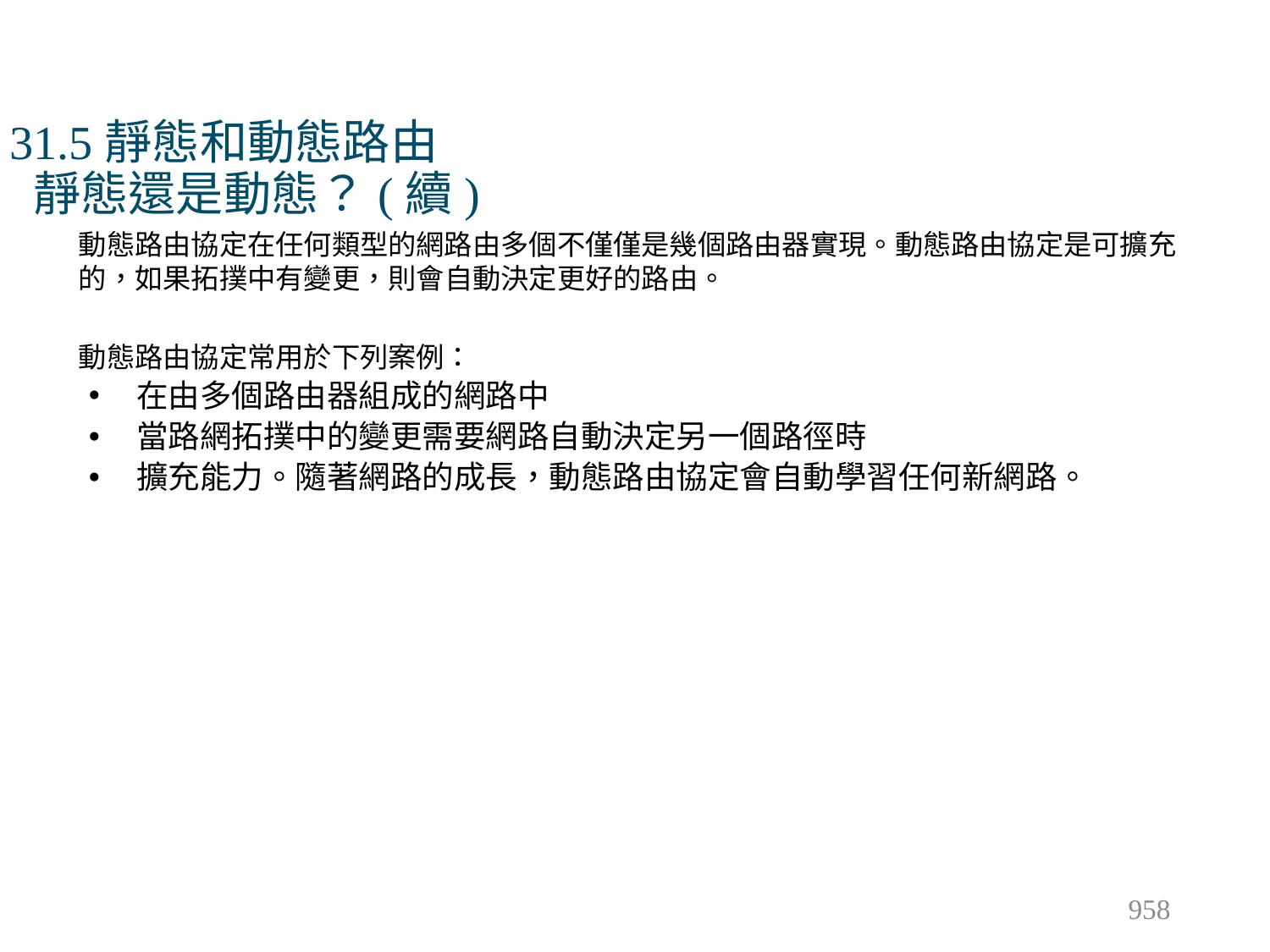

# 31.5靜態和動態路由 靜態還是動態？(續)
動態路由協定在任何類型的網路由多個不僅僅是幾個路由器實現。動態路由協定是可擴充的，如果拓撲中有變更，則會自動決定更好的路由。

動態路由協定常用於下列案例：
在由多個路由器組成的網路中
當路網拓撲中的變更需要網路自動決定另一個路徑時
擴充能力。隨著網路的成長，動態路由協定會自動學習任何新網路。

958